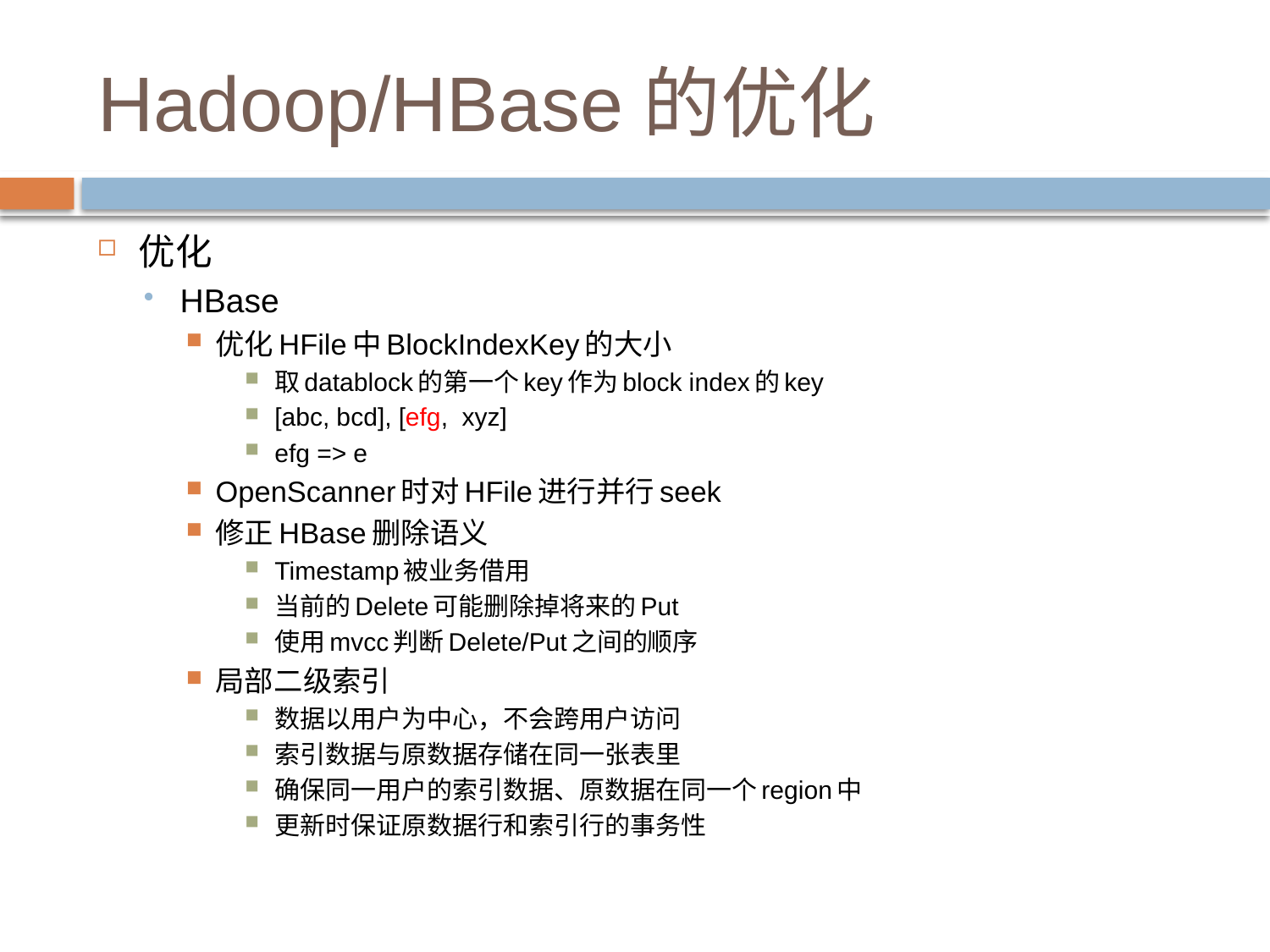

# Hadoop/HBase的优化
优化
HBase
优化HFile中BlockIndexKey的大小
取datablock的第一个key作为block index的key
[abc, bcd], [efg,  xyz]
efg => e
OpenScanner时对HFile进行并行seek
修正HBase删除语义
Timestamp被业务借用
当前的Delete可能删除掉将来的Put
使用mvcc判断Delete/Put之间的顺序
局部二级索引
数据以用户为中心，不会跨用户访问
索引数据与原数据存储在同一张表里
确保同一用户的索引数据、原数据在同一个region中
更新时保证原数据行和索引行的事务性